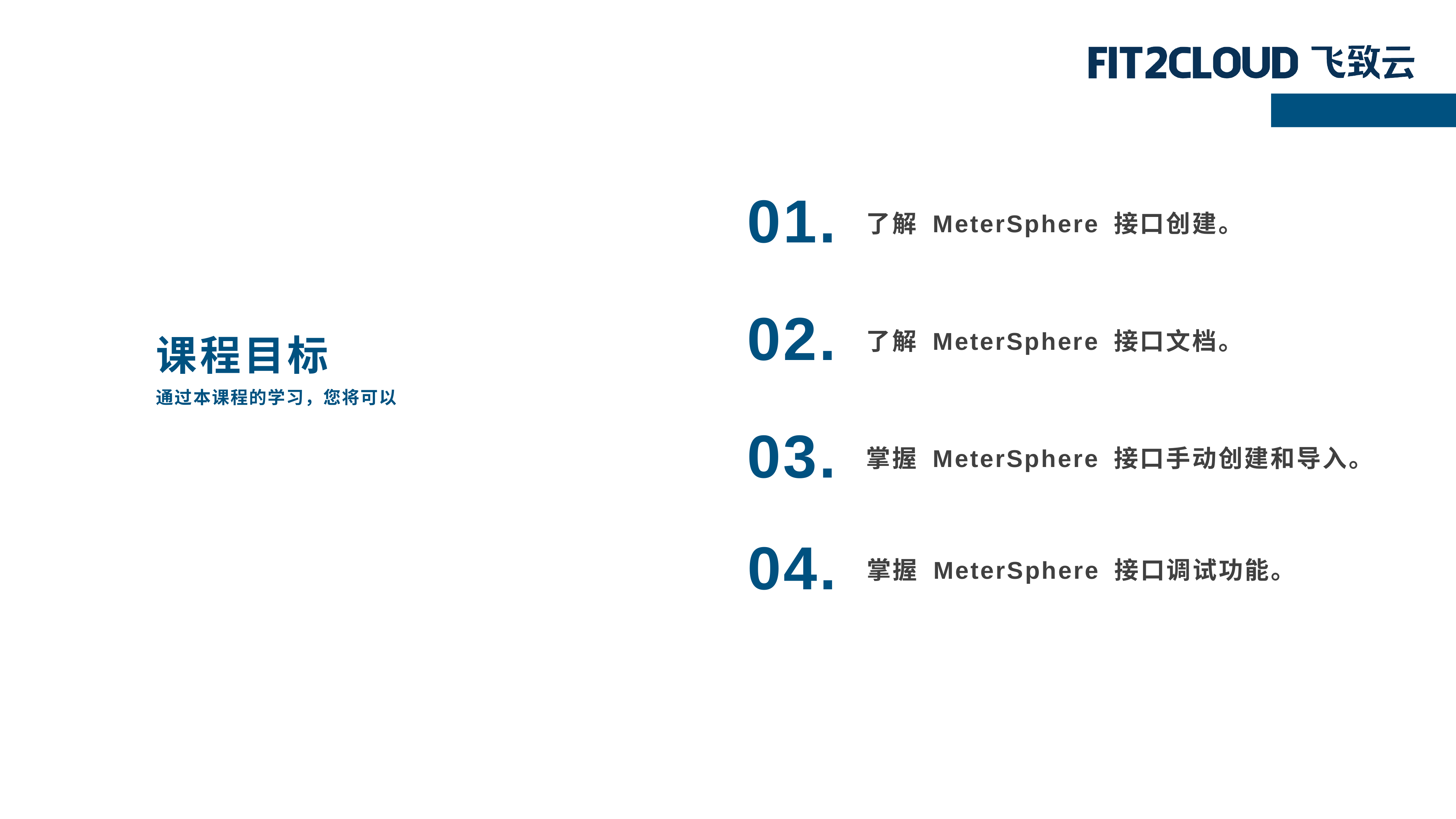

01.
了解 MeterSphere 接口创建。
课程目标
了解 MeterSphere 接口文档。
02.
通过本课程的学习，您将可以
03.
掌握 MeterSphere 接口手动创建和导入。
04.
掌握 MeterSphere 接口调试功能。